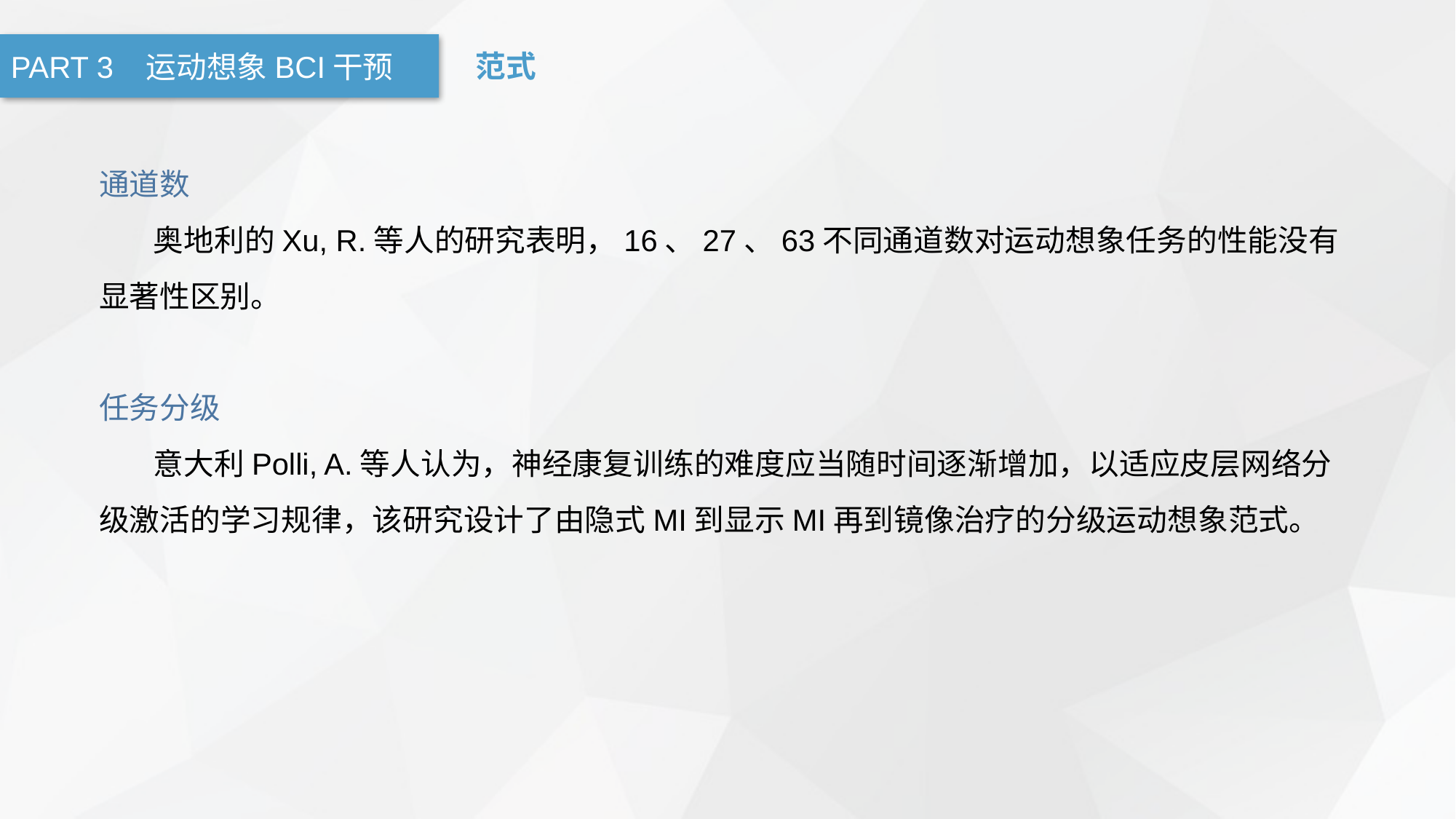

PART 3   运动想象BCI干预
范式
通道数
       奥地利的Xu, R.等人的研究表明，16、27、63不同通道数对运动想象任务的性能没有显著性区别。
任务分级
       意大利Polli, A.等人认为，神经康复训练的难度应当随时间逐渐增加，以适应皮层网络分级激活的学习规律，该研究设计了由隐式MI到显示MI再到镜像治疗的分级运动想象范式。